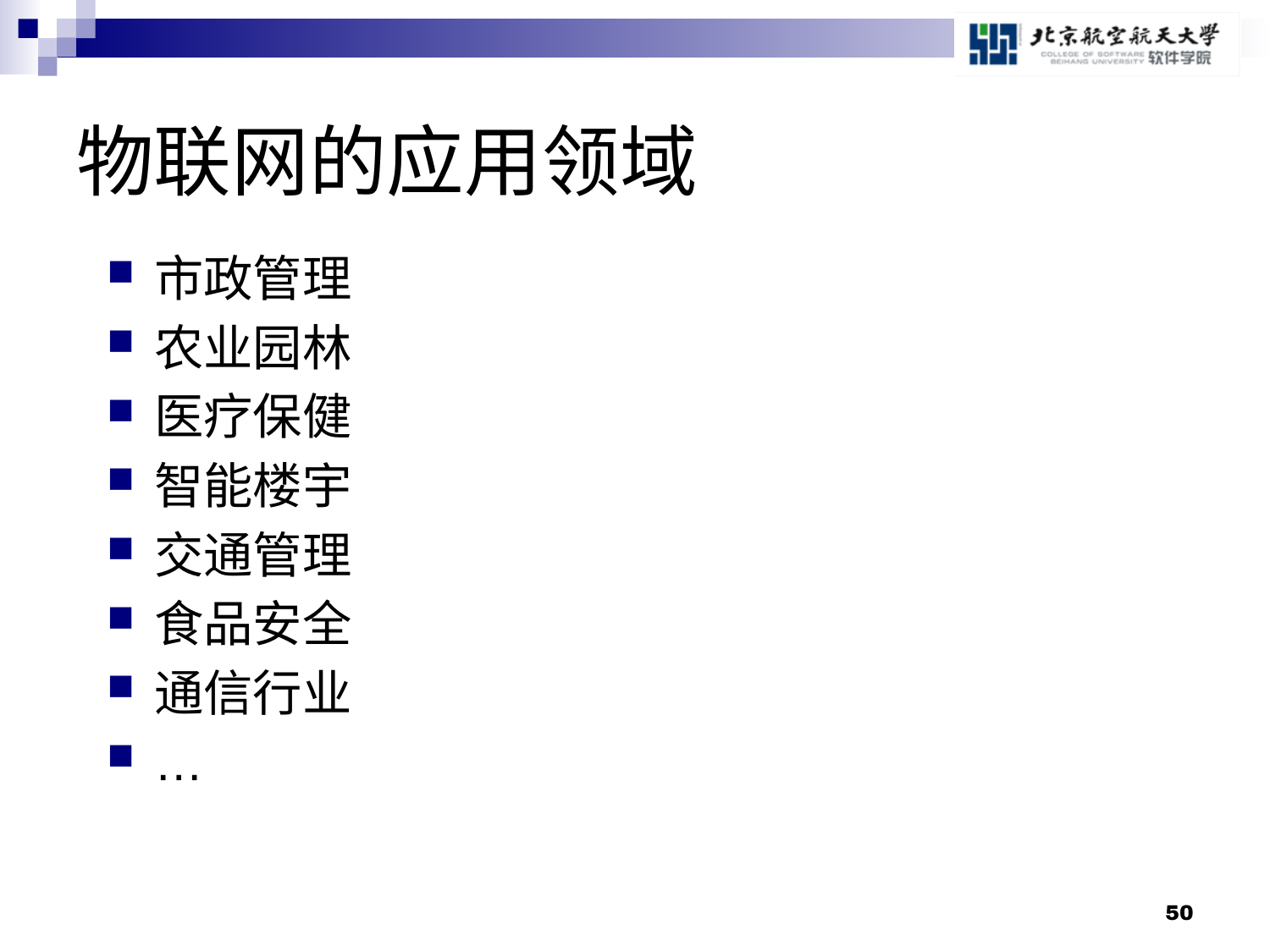

# 物联网的应用领域
市政管理
农业园林
医疗保健
智能楼宇
交通管理
食品安全
通信行业
…
50